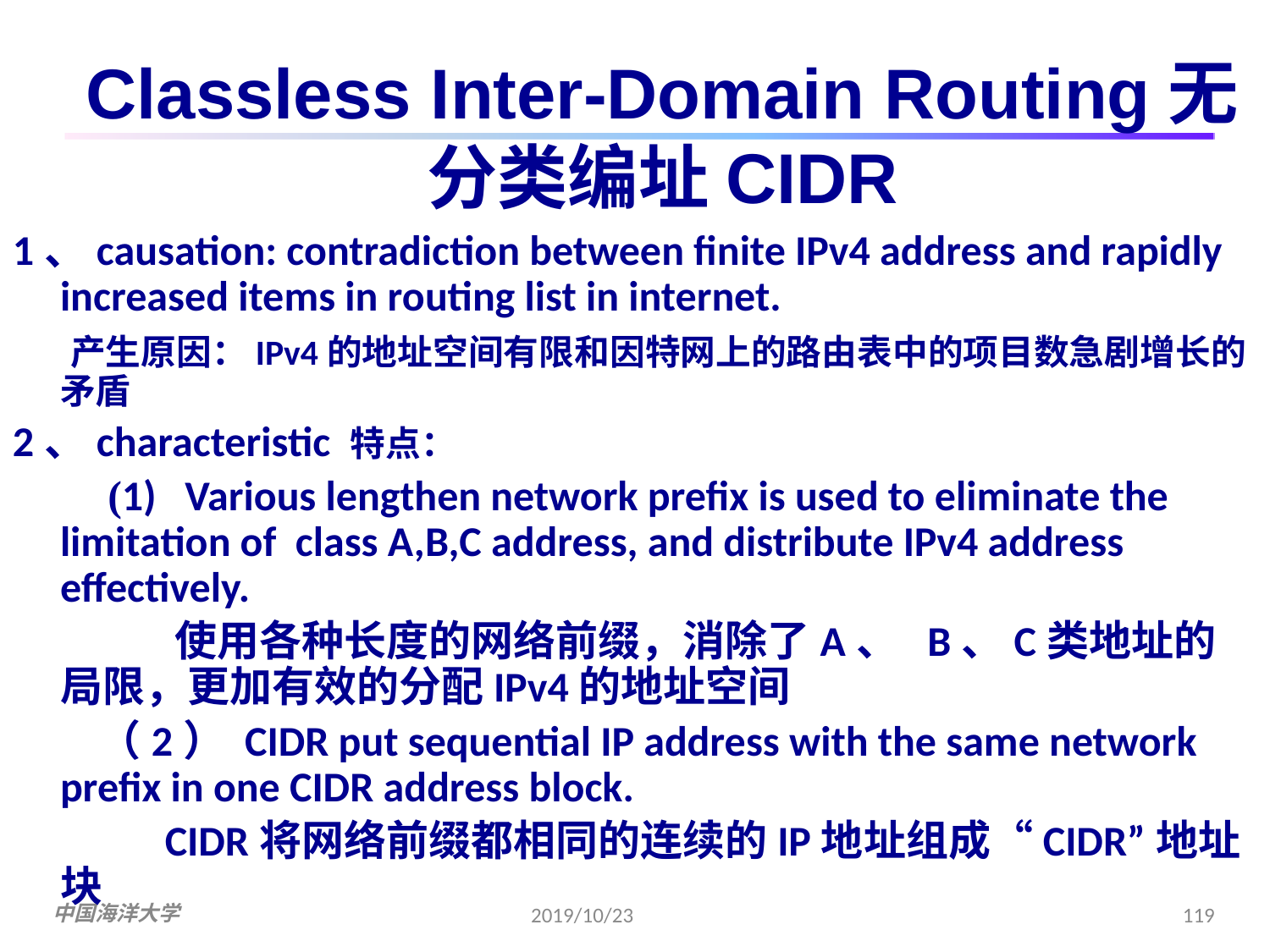

# Classless Inter-Domain Routing无分类编址CIDR
1、causation: contradiction between finite IPv4 address and rapidly increased items in routing list in internet.
     产生原因：IPv4的地址空间有限和因特网上的路由表中的项目数急剧增长的矛盾
2、characteristic 特点：
          (1)   Various lengthen network prefix is used to eliminate the limitation of  class A,B,C address, and distribute IPv4 address effectively.
                使用各种长度的网络前缀，消除了A、  B、C类地址的局限，更加有效的分配IPv4的地址空间
        （2） CIDR put sequential IP address with the same network prefix in one CIDR address block.
                CIDR将网络前缀都相同的连续的IP地址组成“CIDR”地址块